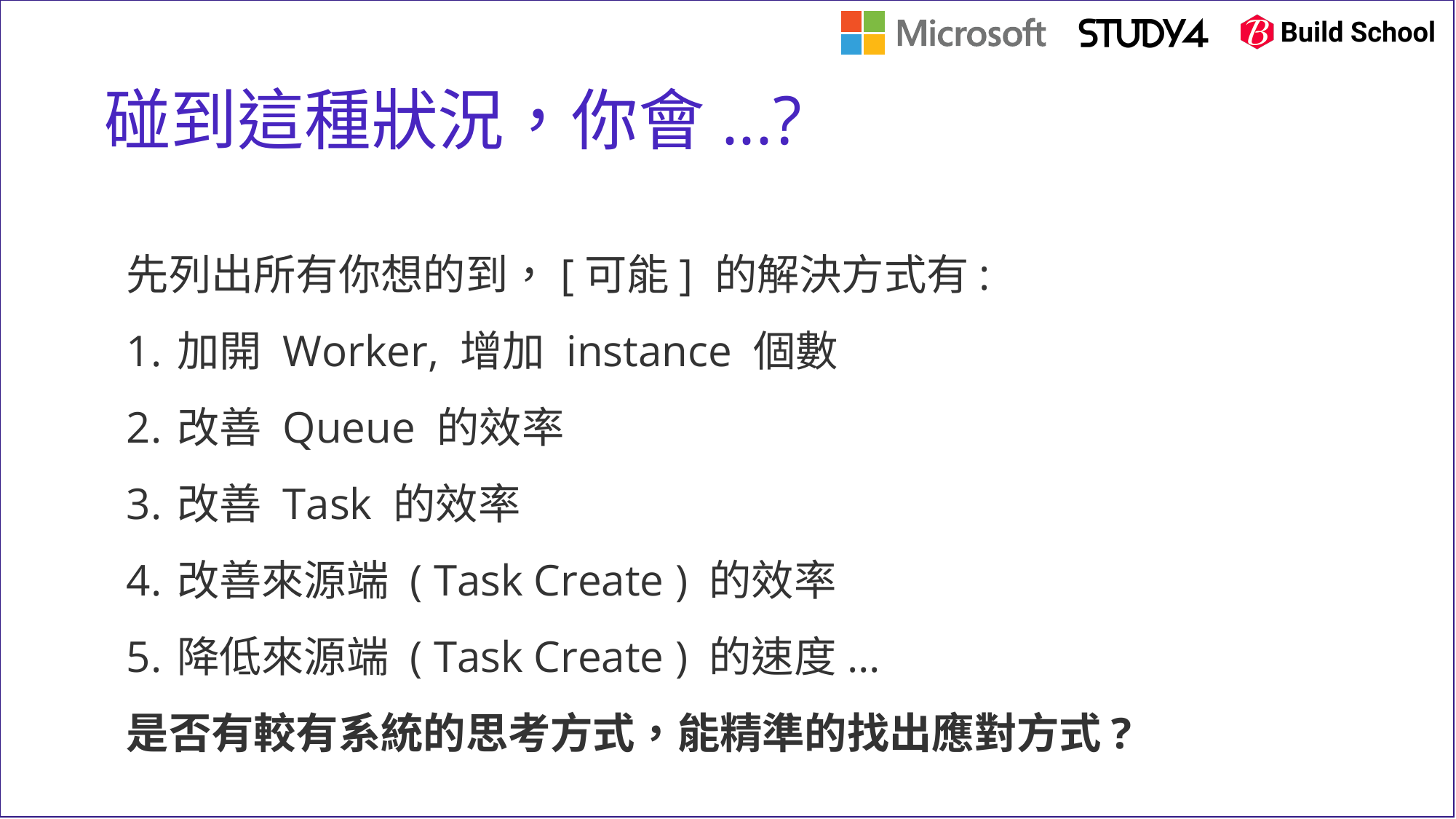

# 碰到這種狀況，你會...?
先列出所有你想的到，[可能] 的解決方式有:
加開 Worker, 增加 instance 個數
改善 Queue 的效率
改善 Task 的效率
改善來源端 ( Task Create ) 的效率
降低來源端 ( Task Create ) 的速度 …
是否有較有系統的思考方式，能精準的找出應對方式?